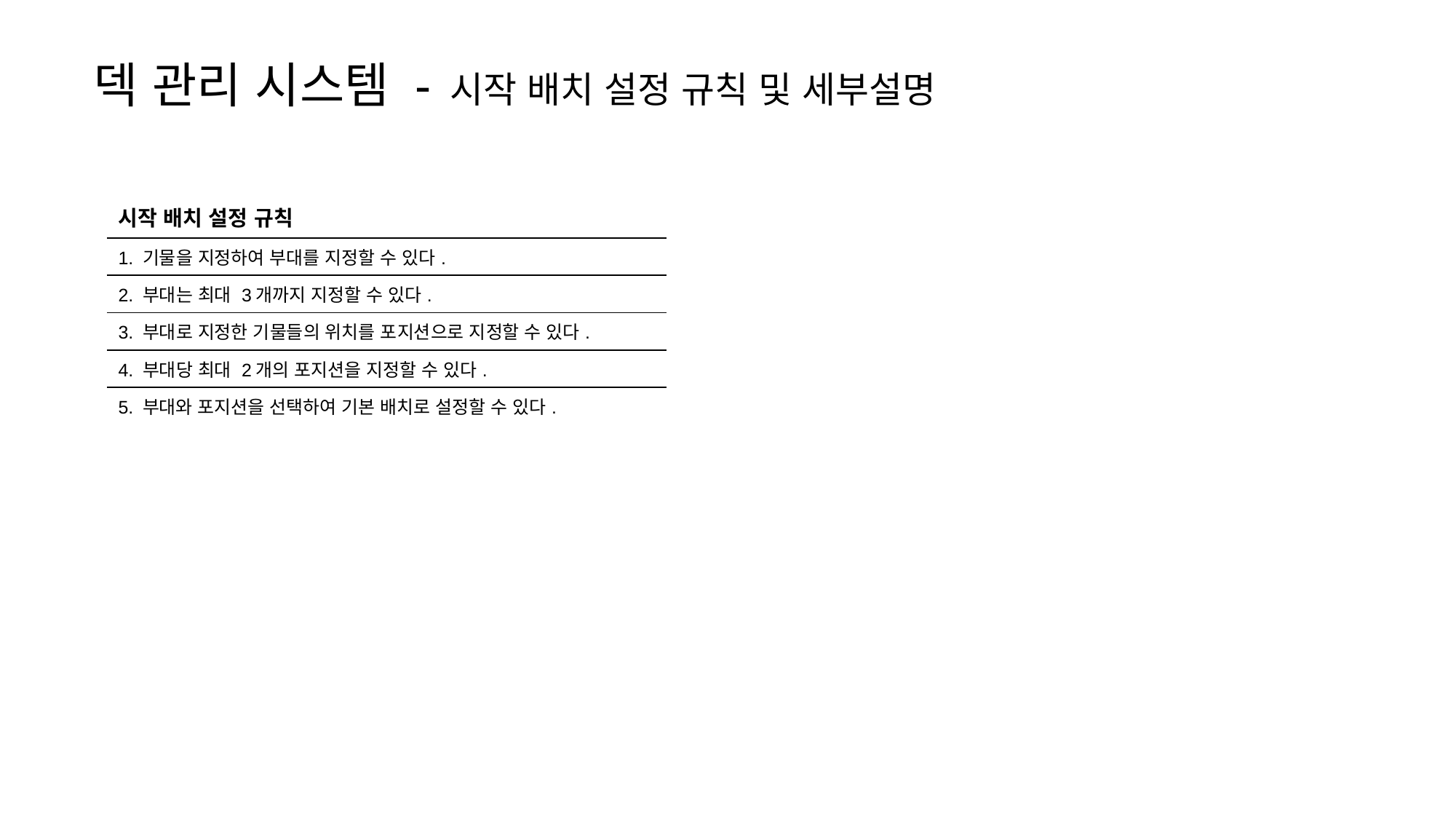

덱 관리 시스템 - 시작 배치 설정 규칙 및 세부설명
| 시작 배치 설정 규칙 |
| --- |
| 1. 기물을 지정하여 부대를 지정할 수 있다. |
| 2. 부대는 최대 3개까지 지정할 수 있다. |
| 3. 부대로 지정한 기물들의 위치를 포지션으로 지정할 수 있다. |
| 4. 부대당 최대 2개의 포지션을 지정할 수 있다. |
| 5. 부대와 포지션을 선택하여 기본 배치로 설정할 수 있다. |